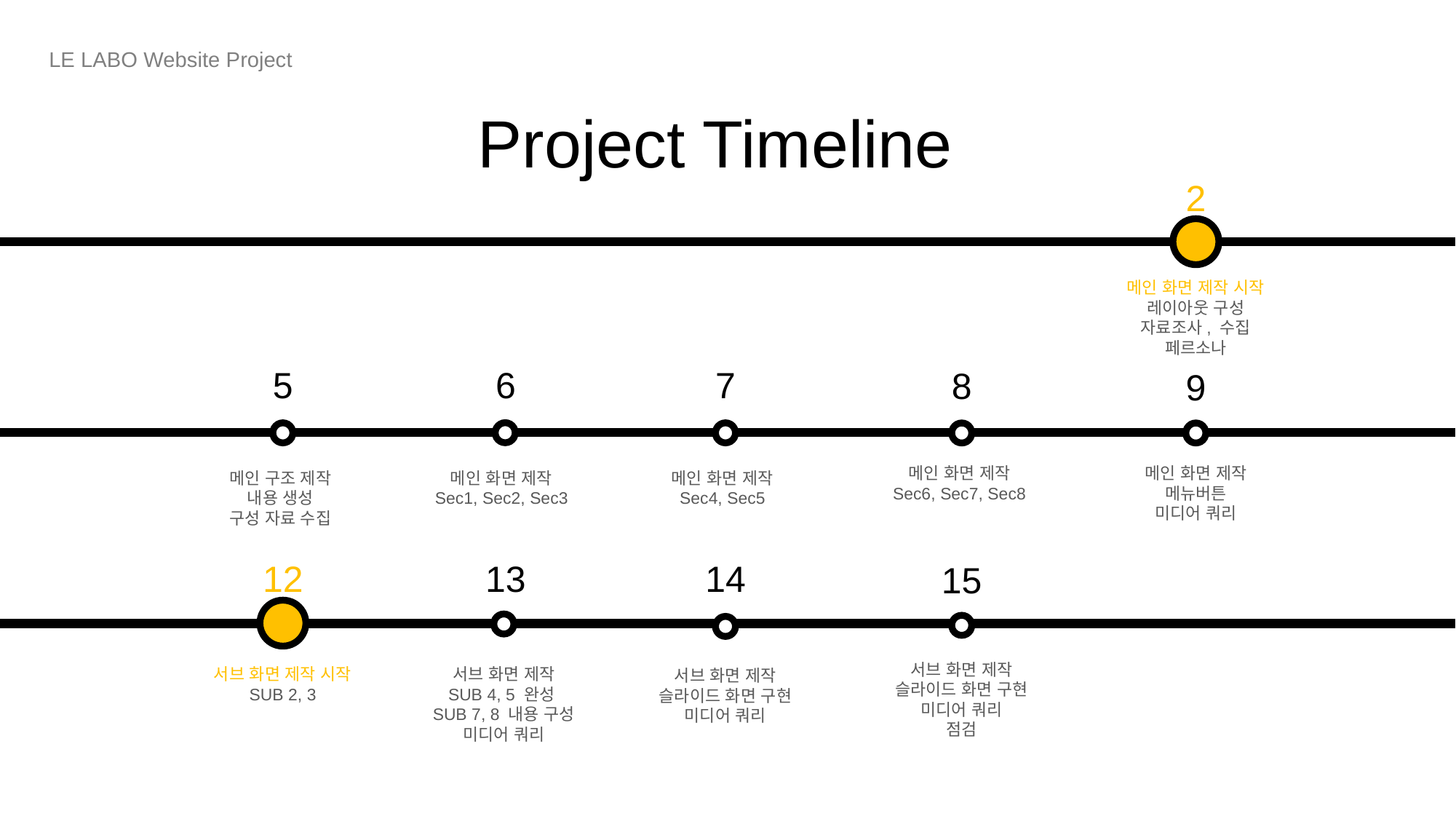

LE LABO Website Project
Project Timeline
2

메인 화면 제작 시작
레이아웃 구성
자료조사, 수집
페르소나
5
6
7
8
9

메인 화면 제작
Sec6, Sec7, Sec8
메인 화면 제작
메뉴버튼
미디어 쿼리

메인 화면 제작
Sec4, Sec5
메인 구조 제작
내용 생성
구성 자료 수집
메인 화면 제작
Sec1, Sec2, Sec3
12
13
14
15

서브 화면 제작
슬라이드 화면 구현
미디어 쿼리
점검
서브 화면 제작 시작
SUB 2, 3
서브 화면 제작
SUB 4, 5 완성
SUB 7, 8 내용 구성
미디어 쿼리
서브 화면 제작
슬라이드 화면 구현
미디어 쿼리